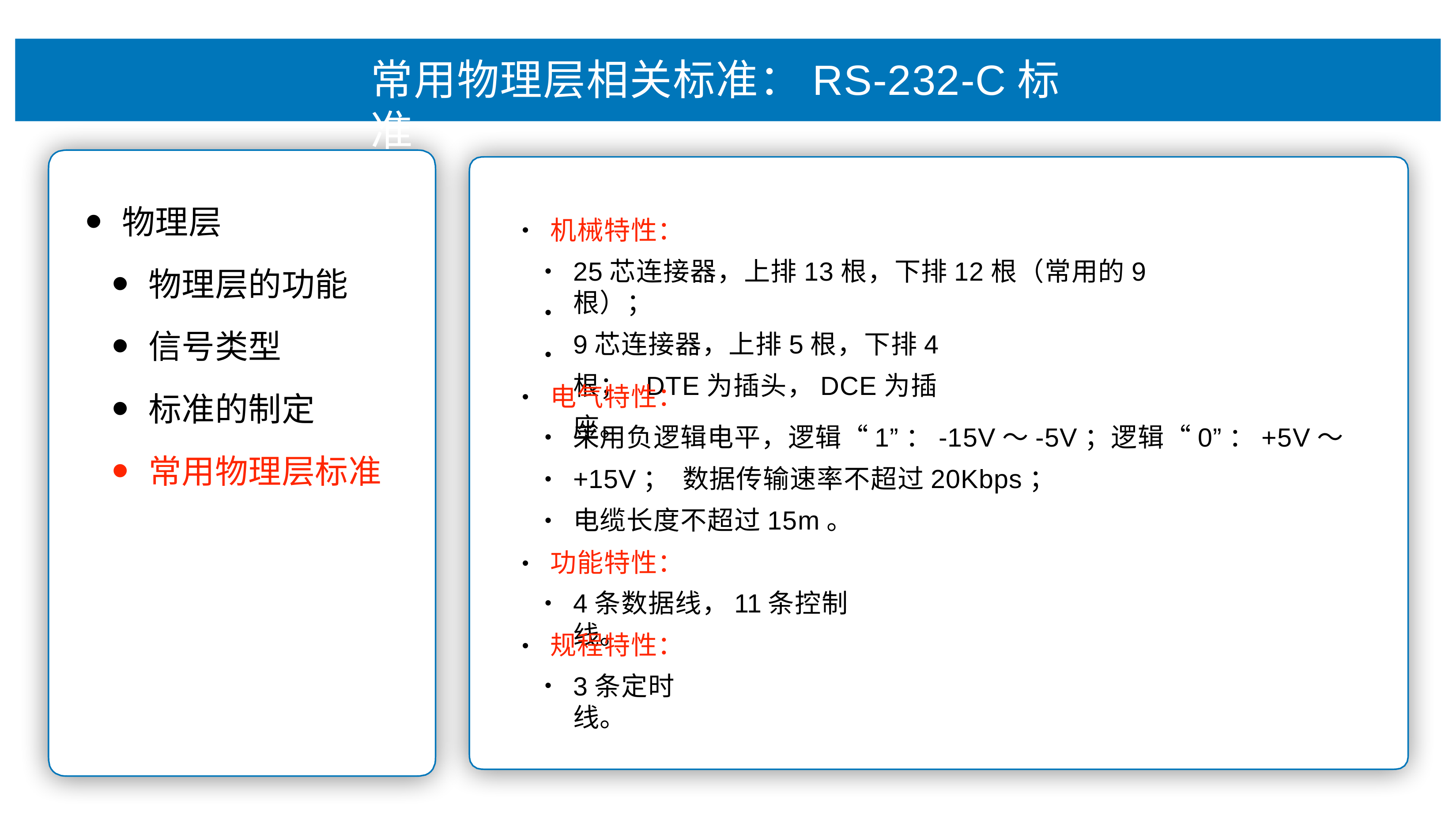

# 常⽤物理层相关标准：RS-232-C标准

物理层
物理层的功能
信号类型
标准的制定
常⽤物理层标准
机械特性：
•
25芯连接器，上排13根，下排12根（常⽤的9根）；
9芯连接器，上排5根，下排4根；  DTE为插头，DCE为插座。
•
•
•
电⽓特性：
•
采⽤负逻辑电平，逻辑“1”：-15V〜-5V；逻辑“0”：+5V〜+15V；  数据传输速率不超过20Kbps；
电缆⻓度不超过15m。
•
•
•
功能特性：
•
4条数据线，11条控制线。
•
规程特性：
•
3条定时线。
•